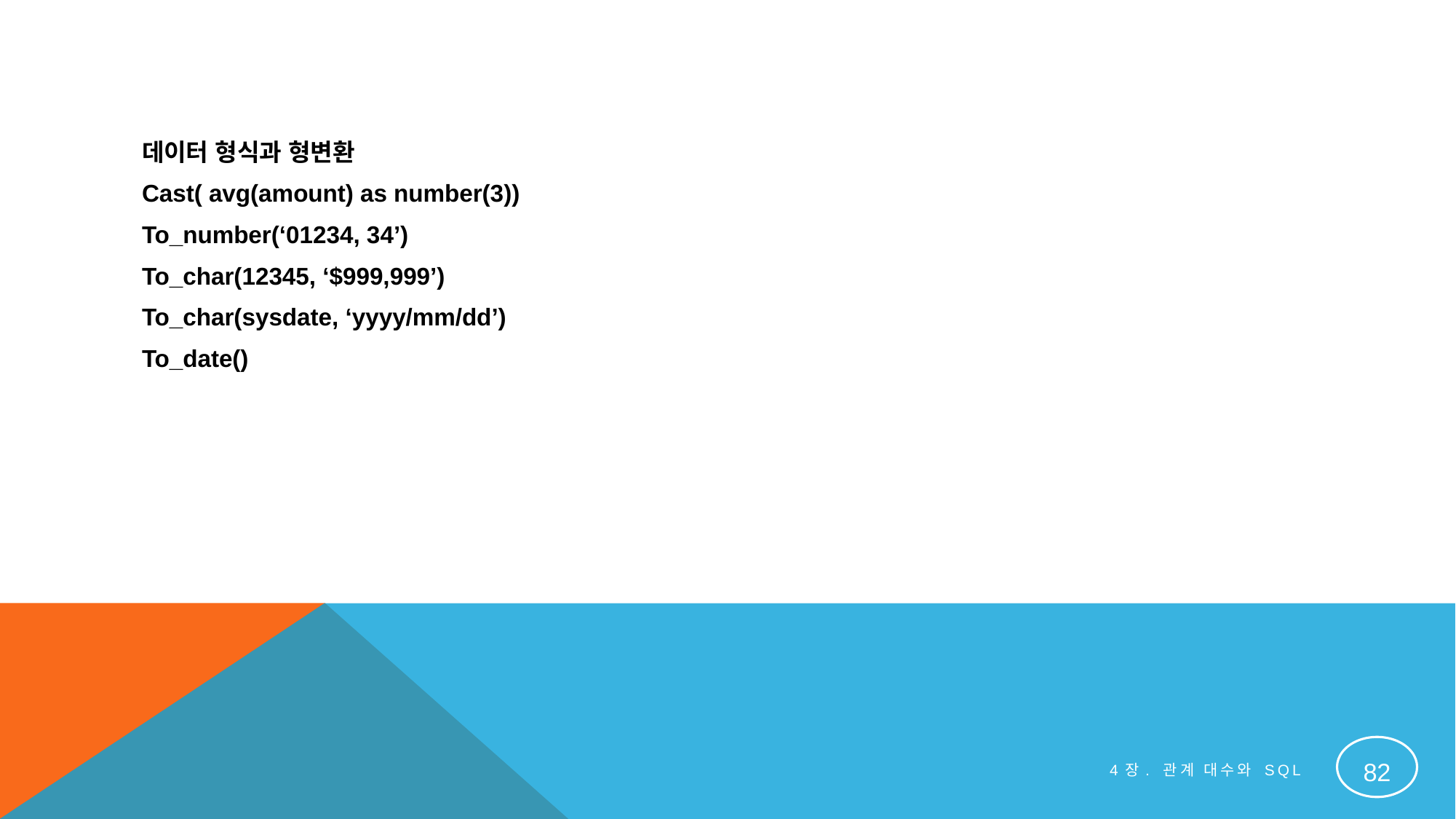

#
데이터 형식과 형변환
Cast( avg(amount) as number(3))
To_number(‘01234, 34’)
To_char(12345, ‘$999,999’)
To_char(sysdate, ‘yyyy/mm/dd’)
To_date()
82
4장. 관계 대수와 SQL